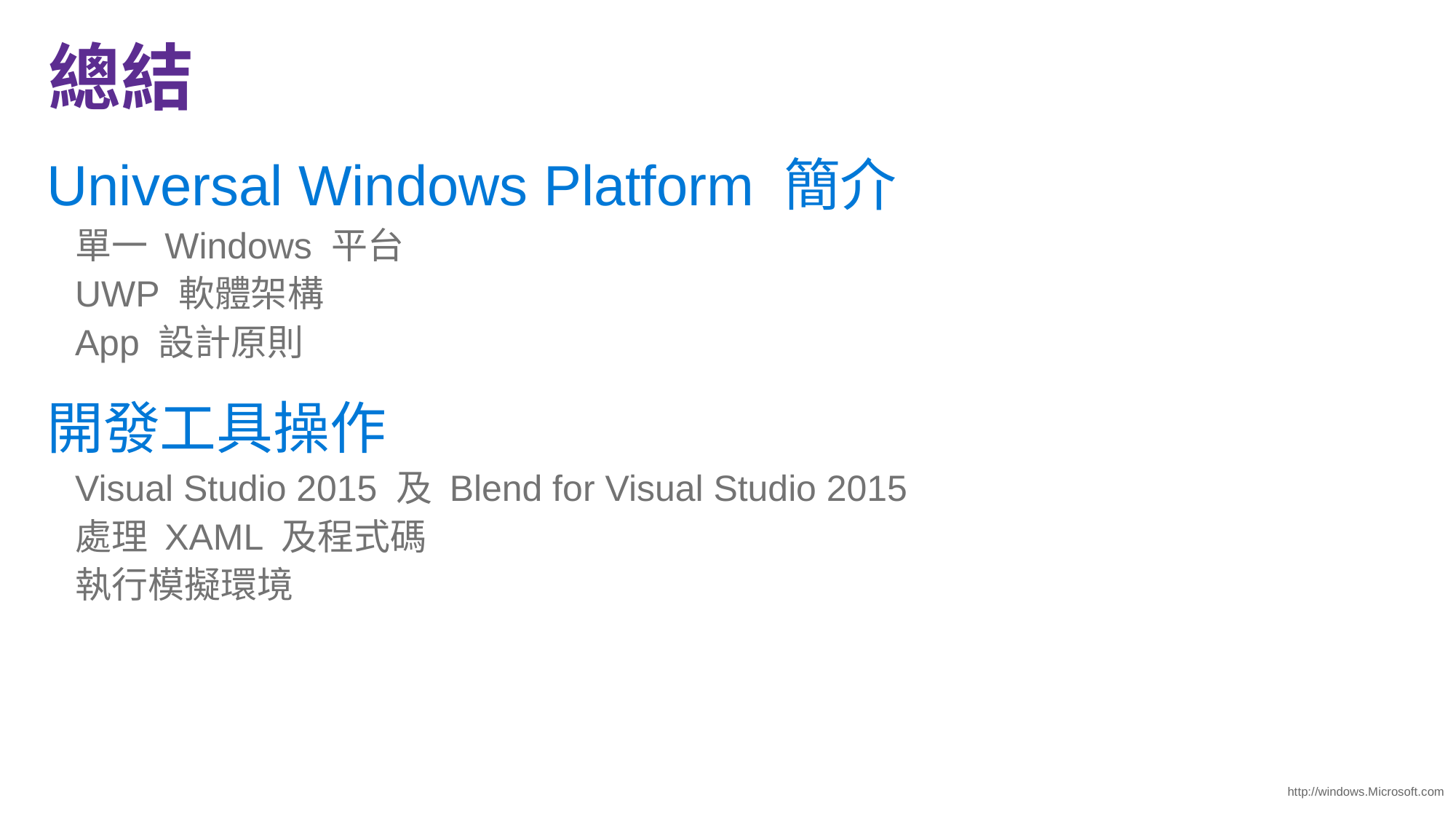

Universal Windows Platform 簡介
單一 Windows 平台
UWP 軟體架構
App 設計原則
開發工具操作
Visual Studio 2015 及 Blend for Visual Studio 2015
處理 XAML 及程式碼
執行模擬環境